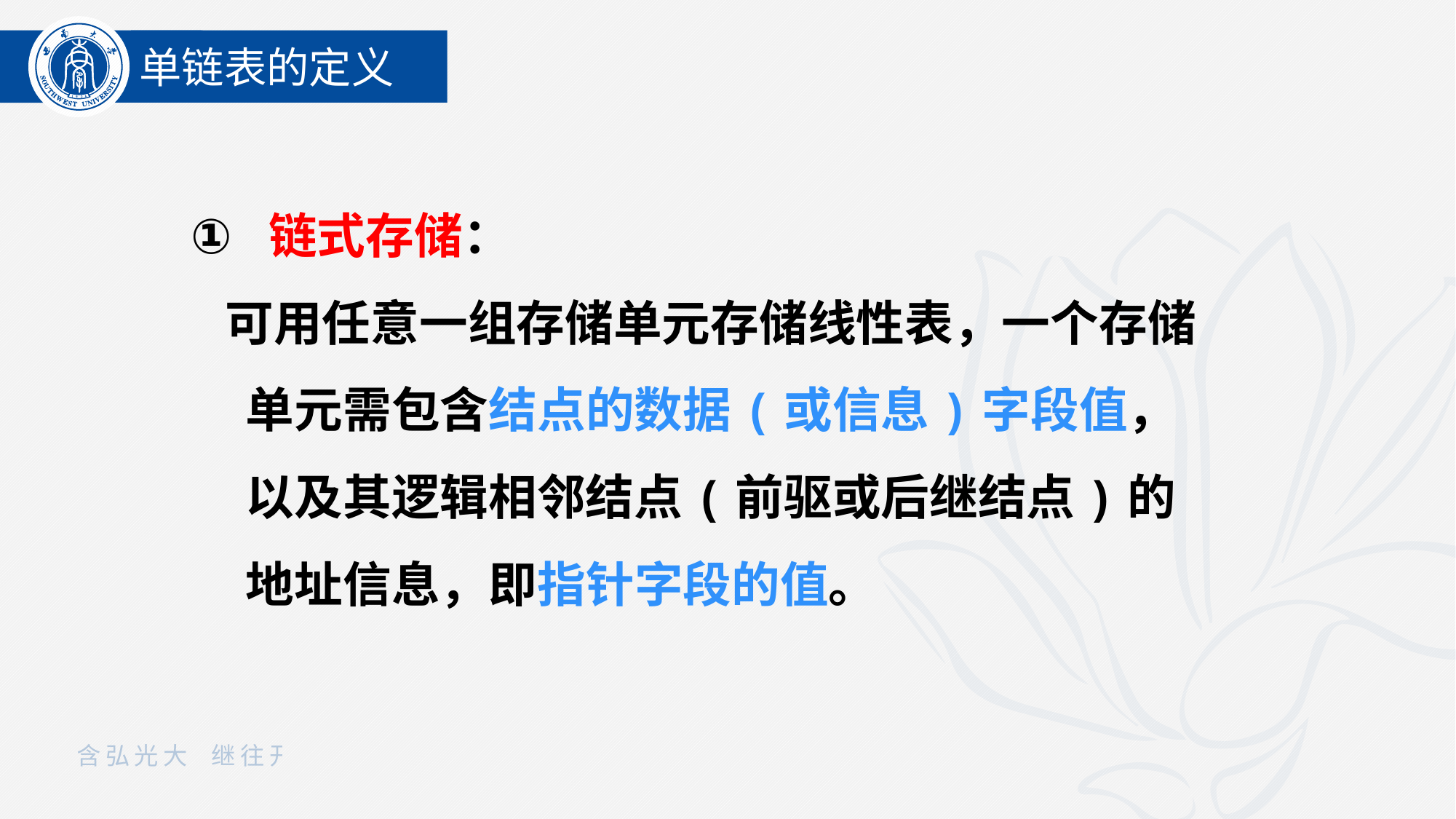

单链表的定义

 链式存储：
  可用任意一组存储单元存储线性表，一个存储单元需包含结点的数据(或信息)字段值，以及其逻辑相邻结点(前驱或后继结点)的地址信息，即指针字段的值。